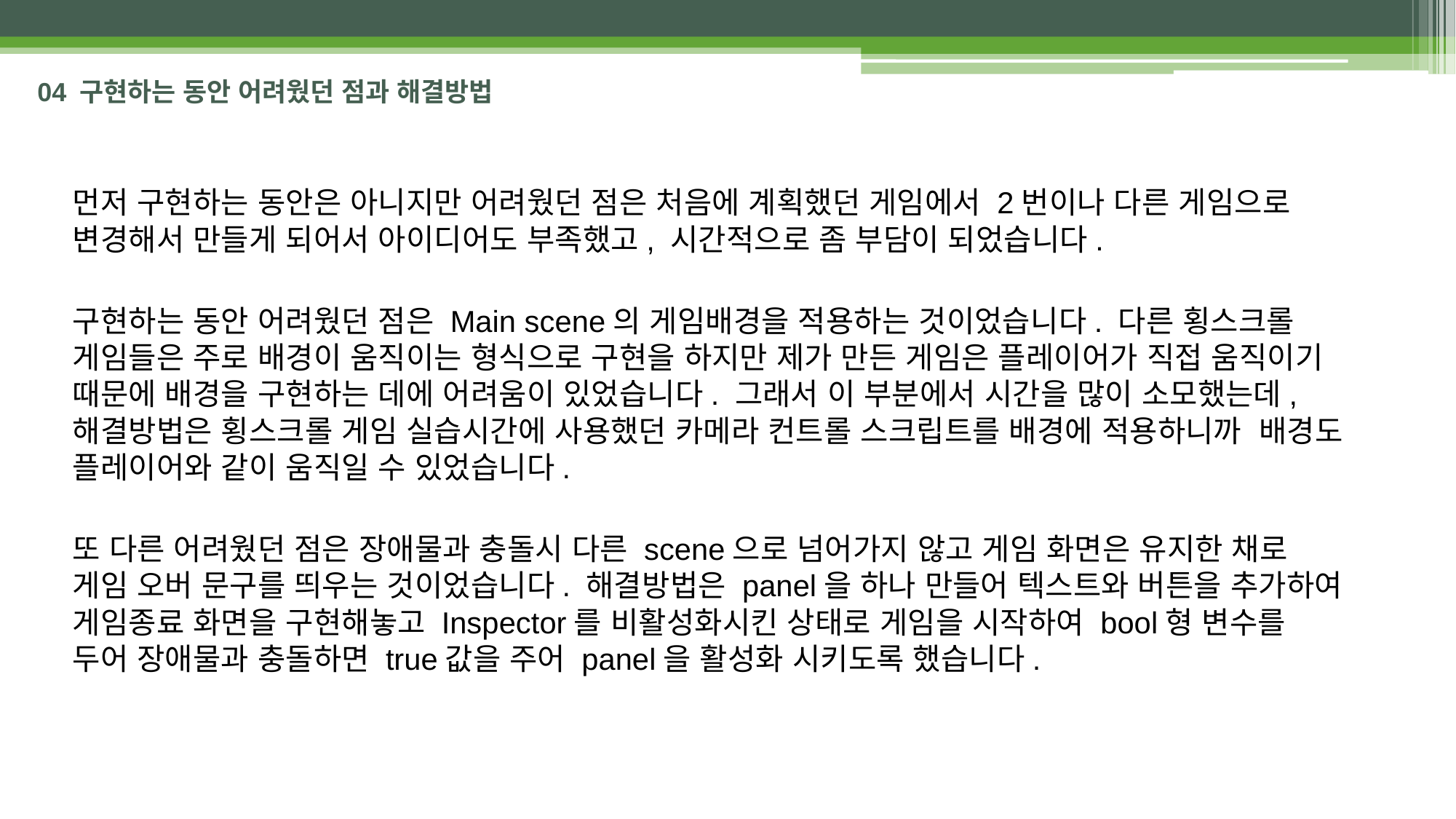

# 04 구현하는 동안 어려웠던 점과 해결방법
먼저 구현하는 동안은 아니지만 어려웠던 점은 처음에 계획했던 게임에서 2번이나 다른 게임으로  변경해서 만들게 되어서 아이디어도 부족했고, 시간적으로 좀 부담이 되었습니다.

구현하는 동안 어려웠던 점은 Main scene의 게임배경을 적용하는 것이었습니다. 다른 횡스크롤 게임들은 주로 배경이 움직이는 형식으로 구현을 하지만 제가 만든 게임은 플레이어가 직접 움직이기 때문에 배경을 구현하는 데에 어려움이 있었습니다. 그래서 이 부분에서 시간을 많이 소모했는데, 해결방법은 횡스크롤 게임 실습시간에 사용했던 카메라 컨트롤 스크립트를 배경에 적용하니까  배경도 플레이어와 같이 움직일 수 있었습니다.

또 다른 어려웠던 점은 장애물과 충돌시 다른 scene으로 넘어가지 않고 게임 화면은 유지한 채로 게임 오버 문구를 띄우는 것이었습니다. 해결방법은 panel을 하나 만들어 텍스트와 버튼을 추가하여 게임종료 화면을 구현해놓고 Inspector를 비활성화시킨 상태로 게임을 시작하여 bool형 변수를 두어 장애물과 충돌하면 true값을 주어 panel을 활성화 시키도록 했습니다.